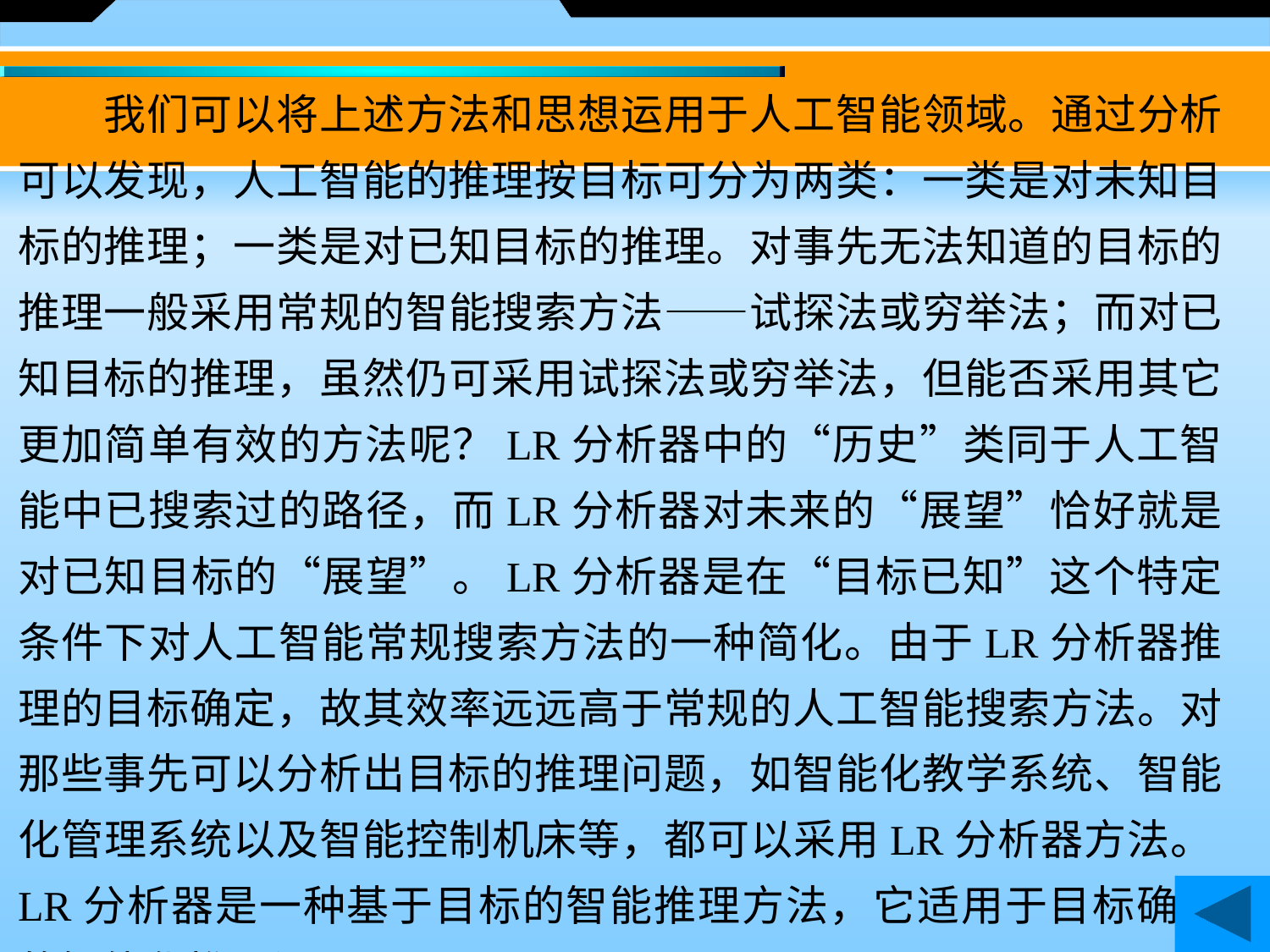

我们可以将上述方法和思想运用于人工智能领域。通过分析可以发现，人工智能的推理按目标可分为两类：一类是对未知目标的推理；一类是对已知目标的推理。对事先无法知道的目标的推理一般采用常规的智能搜索方法——试探法或穷举法；而对已知目标的推理，虽然仍可采用试探法或穷举法，但能否采用其它更加简单有效的方法呢？LR分析器中的“历史”类同于人工智能中已搜索过的路径，而LR分析器对未来的“展望”恰好就是对已知目标的“展望”。LR分析器是在“目标已知”这个特定条件下对人工智能常规搜索方法的一种简化。由于LR分析器推理的目标确定，故其效率远远高于常规的人工智能搜索方法。对那些事先可以分析出目标的推理问题，如智能化教学系统、智能化管理系统以及智能控制机床等，都可以采用LR分析器方法。LR分析器是一种基于目标的智能推理方法，它适用于目标确定的智能化推理问题。